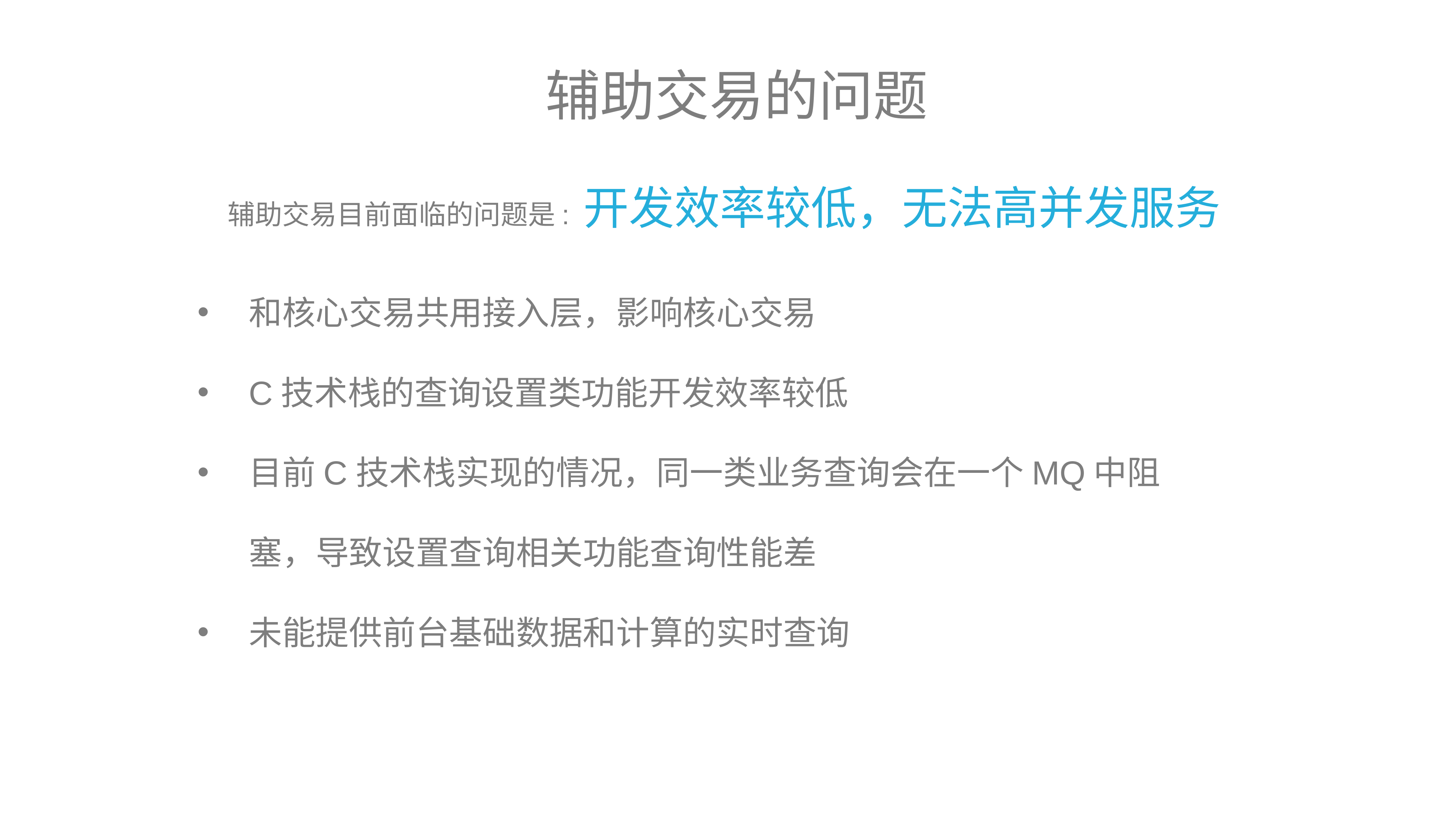

辅助交易的问题
辅助交易目前面临的问题是: 开发效率较低，无法高并发服务
和核心交易共用接入层，影响核心交易
C技术栈的查询设置类功能开发效率较低
目前C技术栈实现的情况，同一类业务查询会在一个MQ中阻塞，导致设置查询相关功能查询性能差
未能提供前台基础数据和计算的实时查询